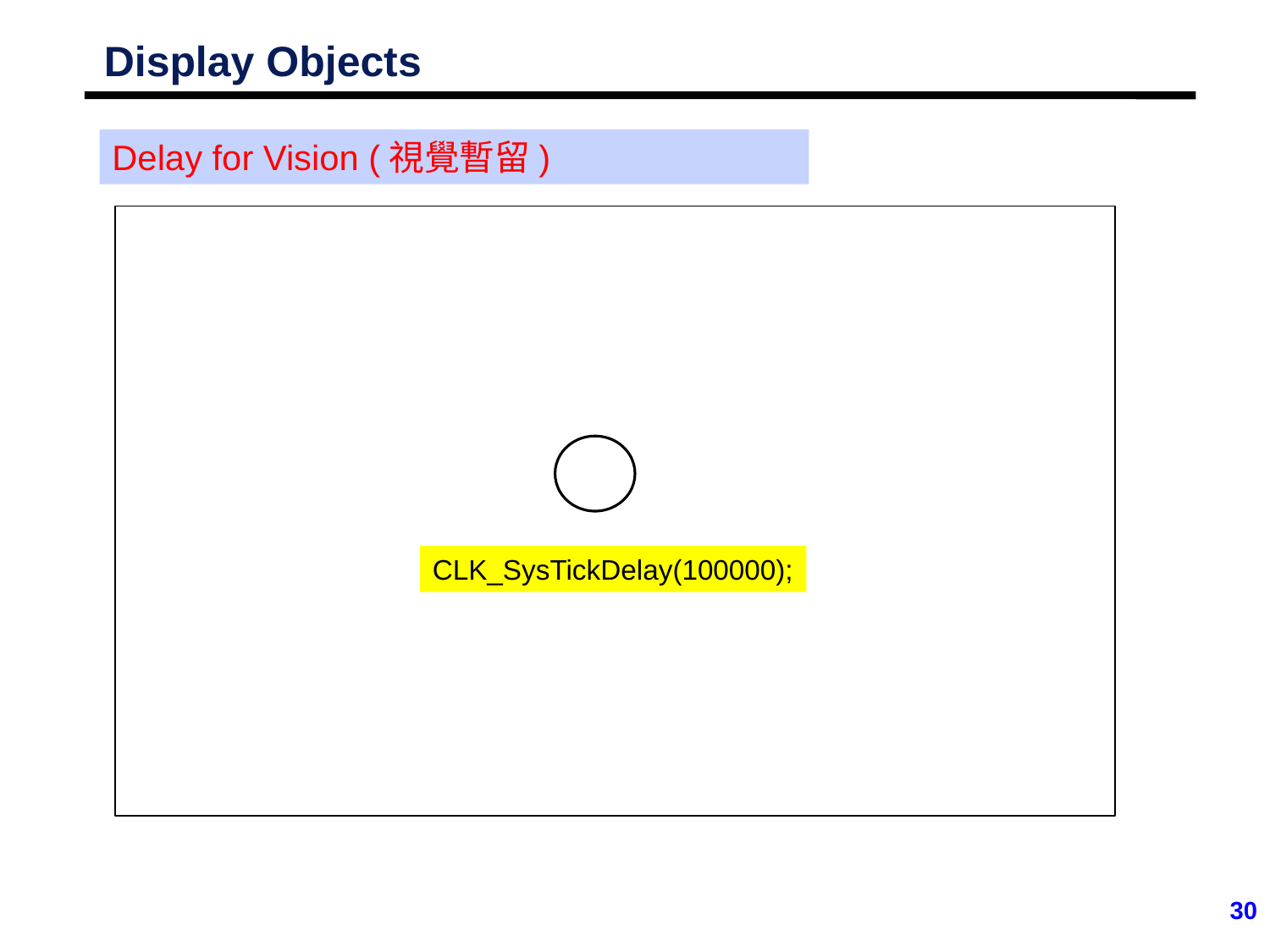

# Display Objects
Delay for Vision (視覺暫留)

CLK_SysTickDelay(100000);
30